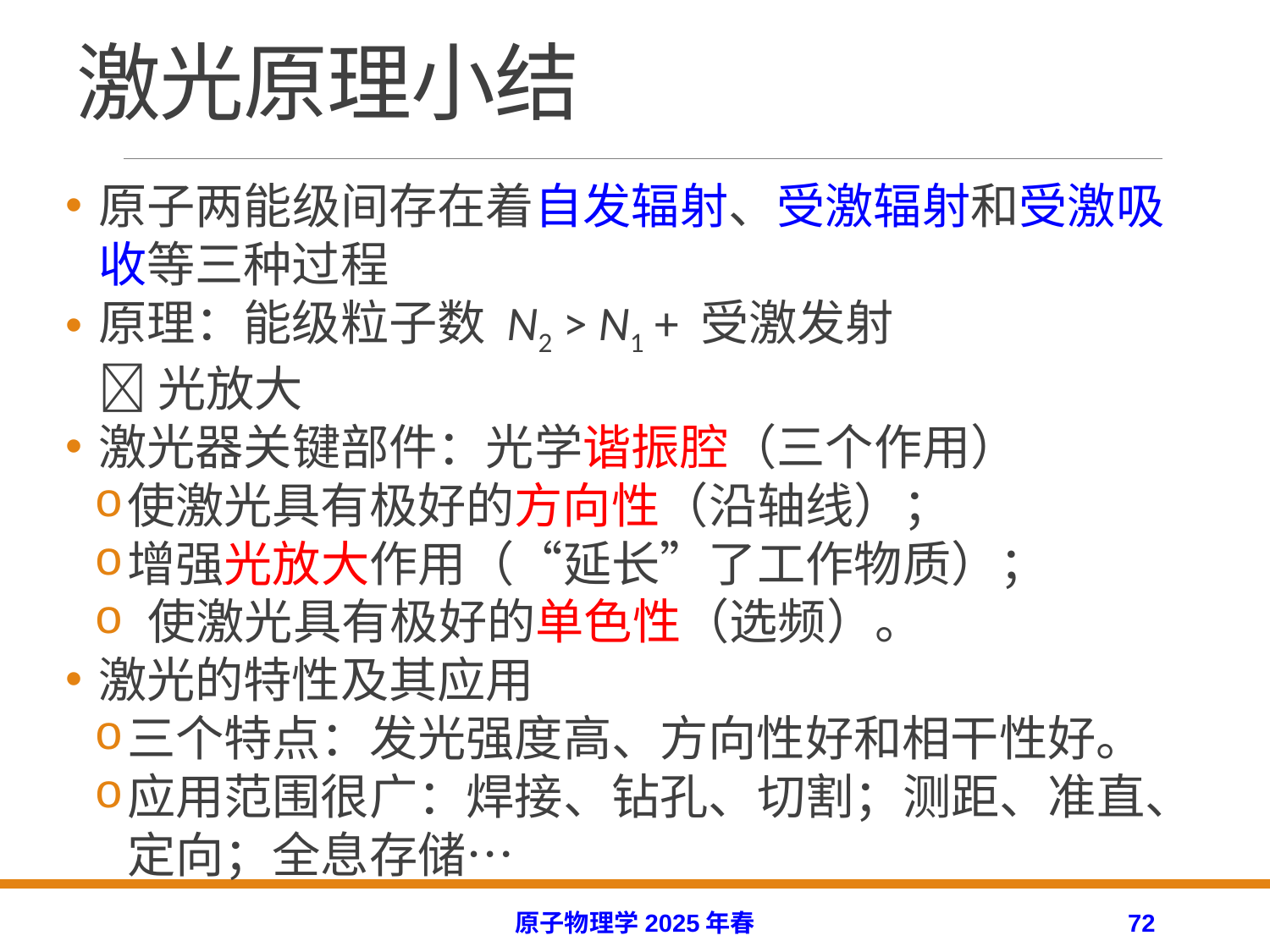

# 激光原理小结
原子两能级间存在着自发辐射、受激辐射和受激吸收等三种过程
原理：能级粒子数 N2 > N1 + 受激发射
⇒ 光放大
激光器关键部件：光学谐振腔（三个作用）
使激光具有极好的方向性（沿轴线）；
增强光放大作用（“延长”了工作物质）；
 使激光具有极好的单色性（选频）。
激光的特性及其应用
三个特点：发光强度高、方向性好和相干性好。
应用范围很广：焊接、钻孔、切割；测距、准直、定向；全息存储…

原子物理学2025年春
72